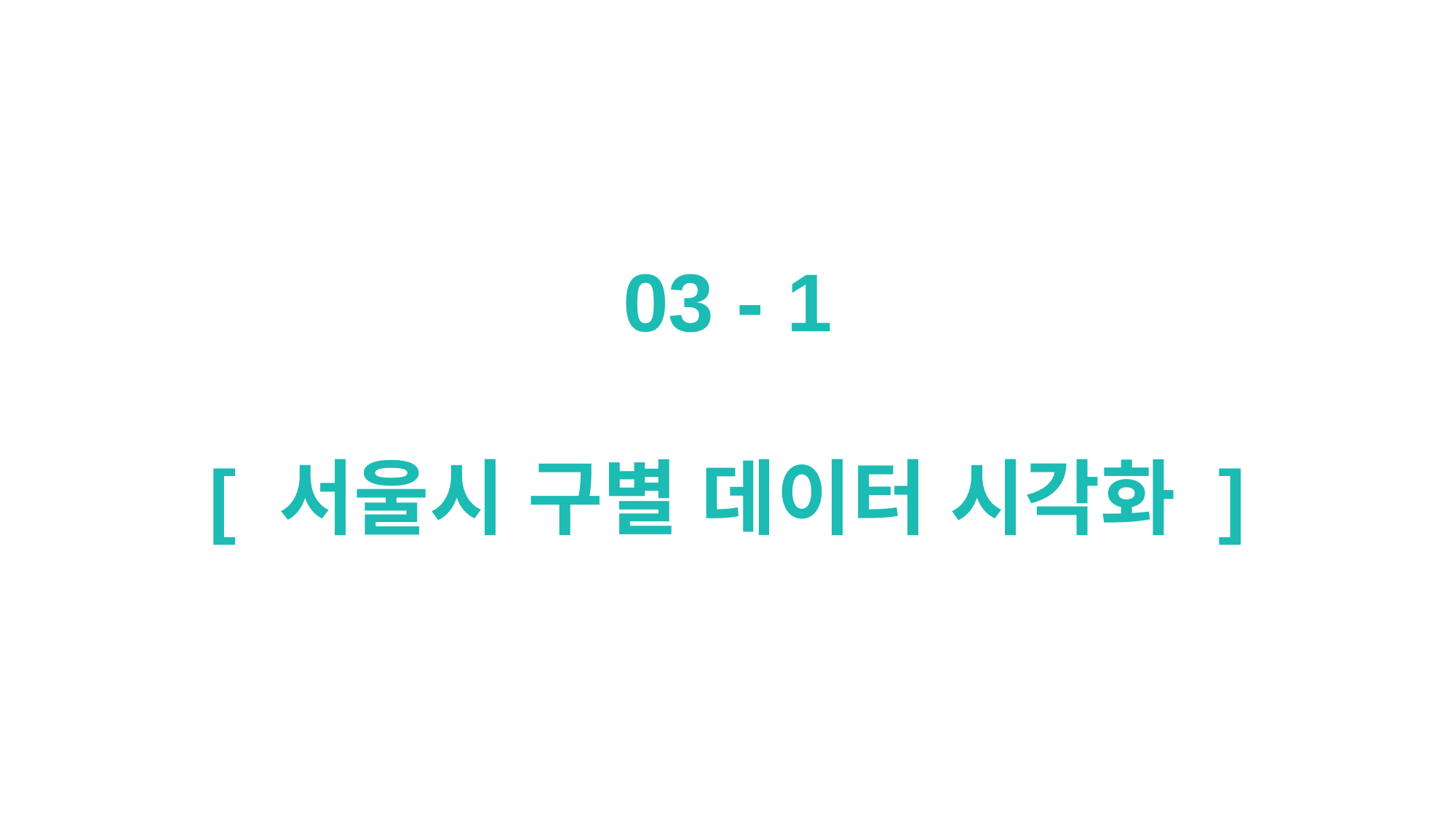

03 - 1

[ 서울시 구별 데이터 시각화 ]